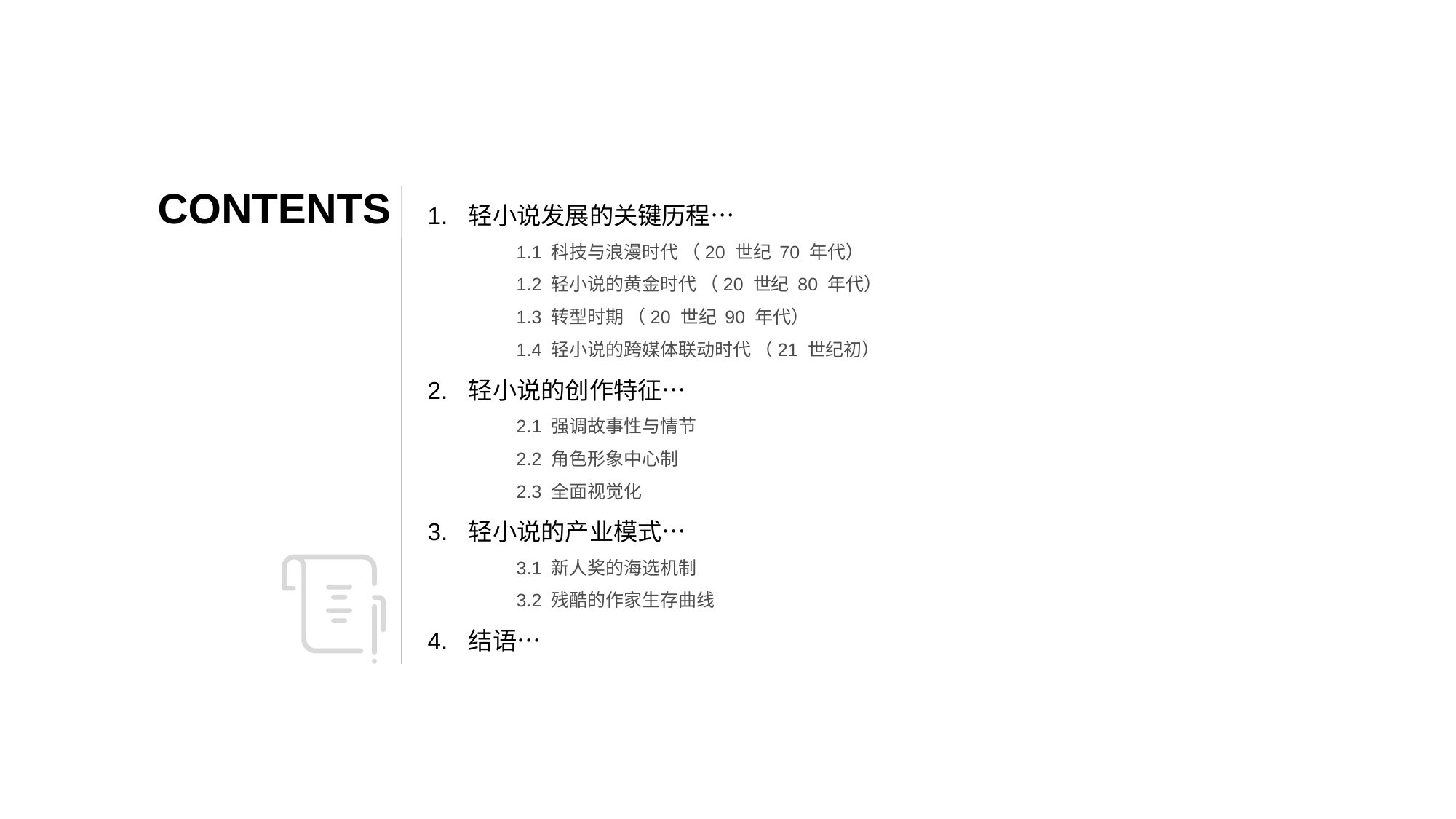

CO NTENTS
轻小说发展的关键历程…
1.1 科技与浪漫时代 （20 世纪 70 年代）
1.2 轻小说的黄金时代 （20 世纪 80 年代）
1.3 转型时期 （20 世纪 90 年代）
1.4 轻小说的跨媒体联动时代 （21 世纪初）
轻小说的创作特征…
2.1 强调故事性与情节
2.2 角色形象中心制
2.3 全面视觉化
轻小说的产业模式…
3.1 新人奖的海选机制
3.2 残酷的作家生存曲线
结语…